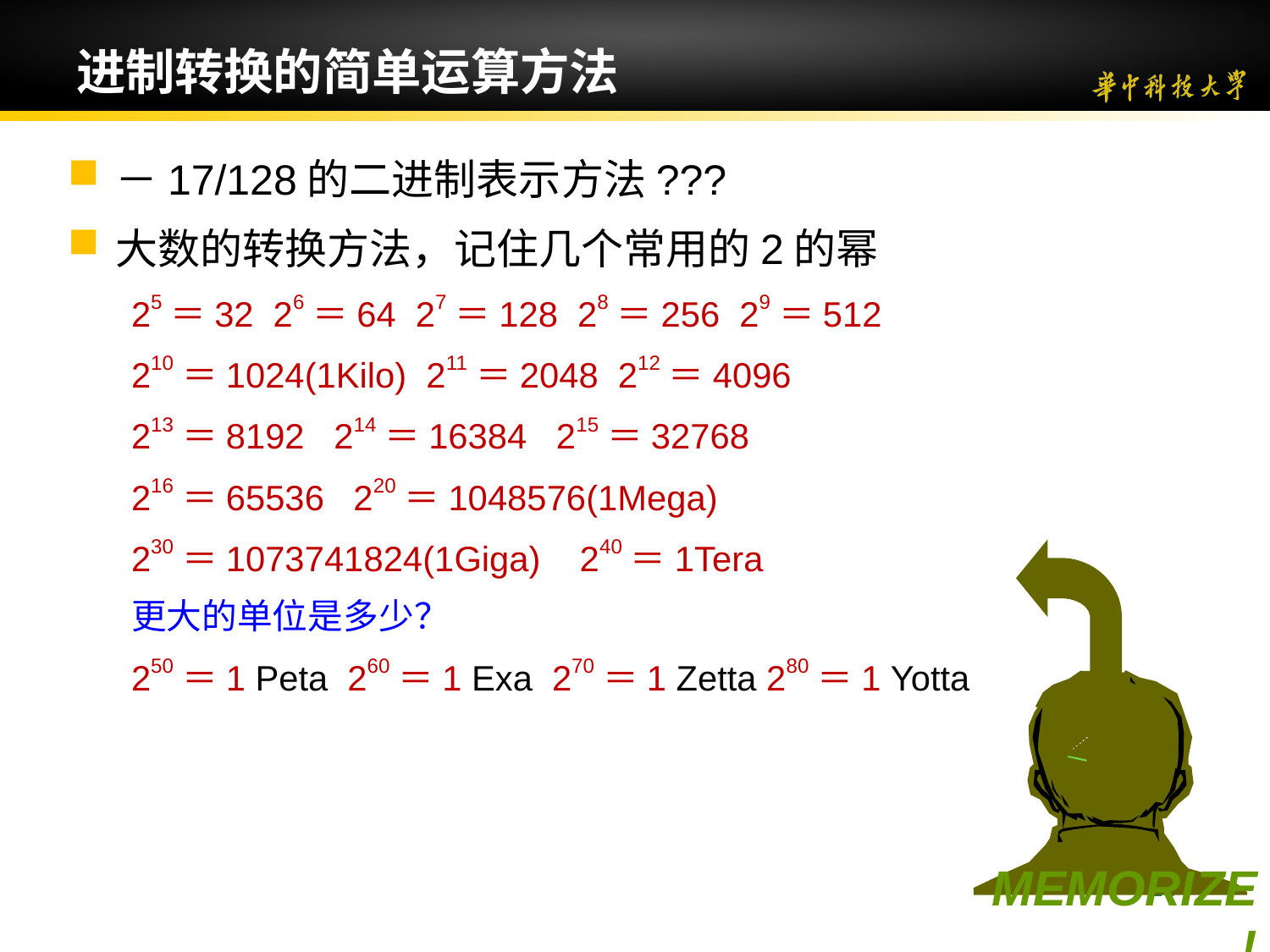

# 进制转换的简单运算方法
－17/128的二进制表示方法???
大数的转换方法，记住几个常用的2的幂
25＝32  26＝64  27＝128  28＝256  29＝512
210＝1024(1Kilo)  211＝2048  212＝4096
213＝8192   214＝16384   215＝32768
216＝65536   220＝1048576(1Mega)
230＝1073741824(1Giga)    240＝1Tera
更大的单位是多少？
250＝1 Peta  260＝1 Exa  270＝1 Zetta 280＝1 Yotta

MEMORIZE!
 -26-